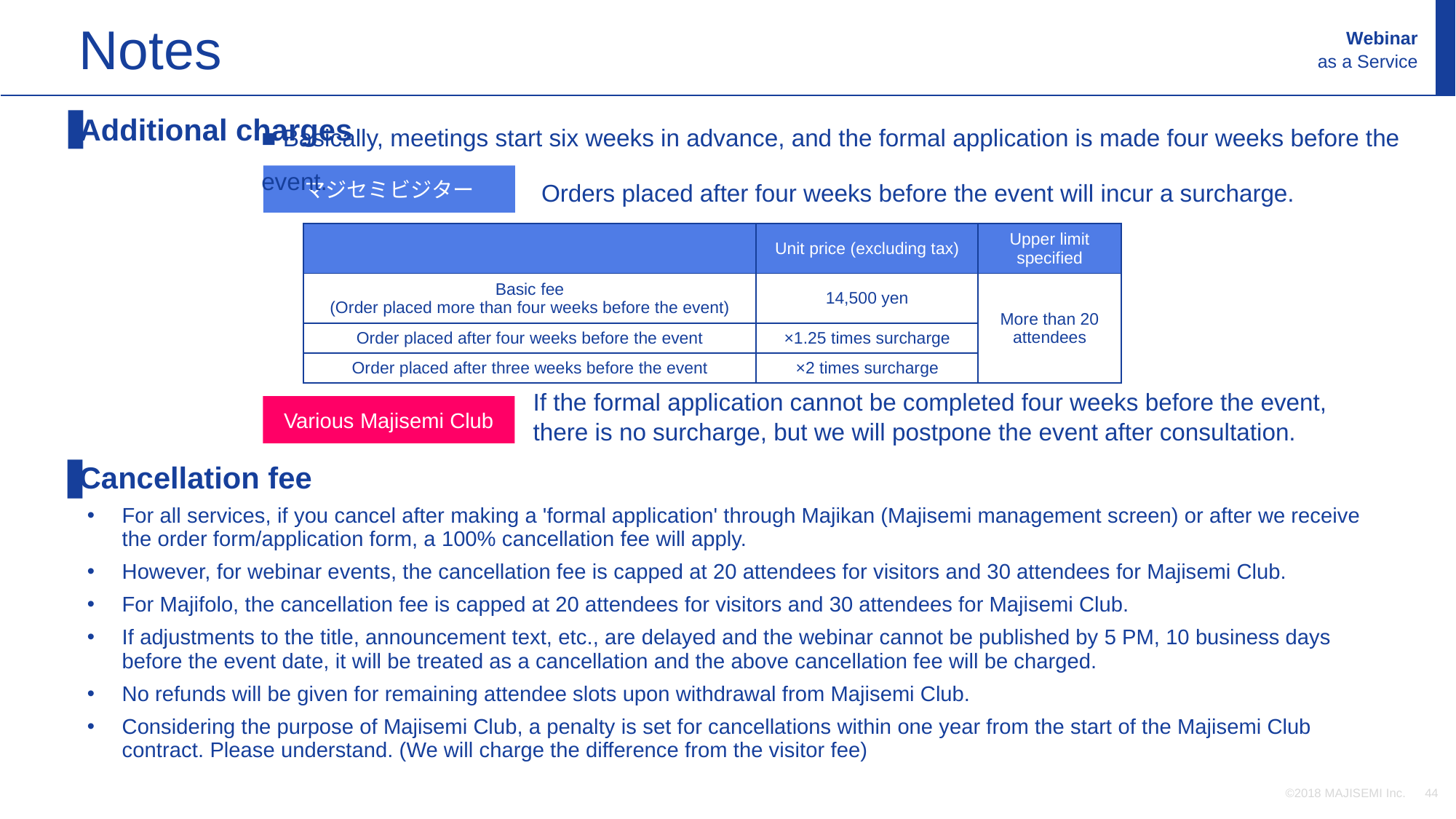

Notes
Webinar
as a Service
■ Basically, meetings start six weeks in advance, and the formal application is made four weeks before the event.
Additional charges

Cancellation fee
For all services, if you cancel after making a 'formal application' through Majikan (Majisemi management screen) or after we receive the order form/application form, a 100% cancellation fee will apply.
However, for webinar events, the cancellation fee is capped at 20 attendees for visitors and 30 attendees for Majisemi Club.
For Majifolo, the cancellation fee is capped at 20 attendees for visitors and 30 attendees for Majisemi Club.
If adjustments to the title, announcement text, etc., are delayed and the webinar cannot be published by 5 PM, 10 business days before the event date, it will be treated as a cancellation and the above cancellation fee will be charged.
No refunds will be given for remaining attendee slots upon withdrawal from Majisemi Club.
Considering the purpose of Majisemi Club, a penalty is set for cancellations within one year from the start of the Majisemi Club contract. Please understand. (We will charge the difference from the visitor fee)

Orders placed after four weeks before the event will incur a surcharge.
マジセミビジター
|  | Unit price (excluding tax) | Upper limit specified |
| --- | --- | --- |
| Basic fee (Order placed more than four weeks before the event) | 14,500 yen | More than 20 attendees |
| Order placed after four weeks before the event | ×1.25 times surcharge |  |
| Order placed after three weeks before the event | ×2 times surcharge |  |
If the formal application cannot be completed four weeks before the event, there is no surcharge, but we will postpone the event after consultation.
Various Majisemi Club

©2018 MAJISEMI Inc.
44